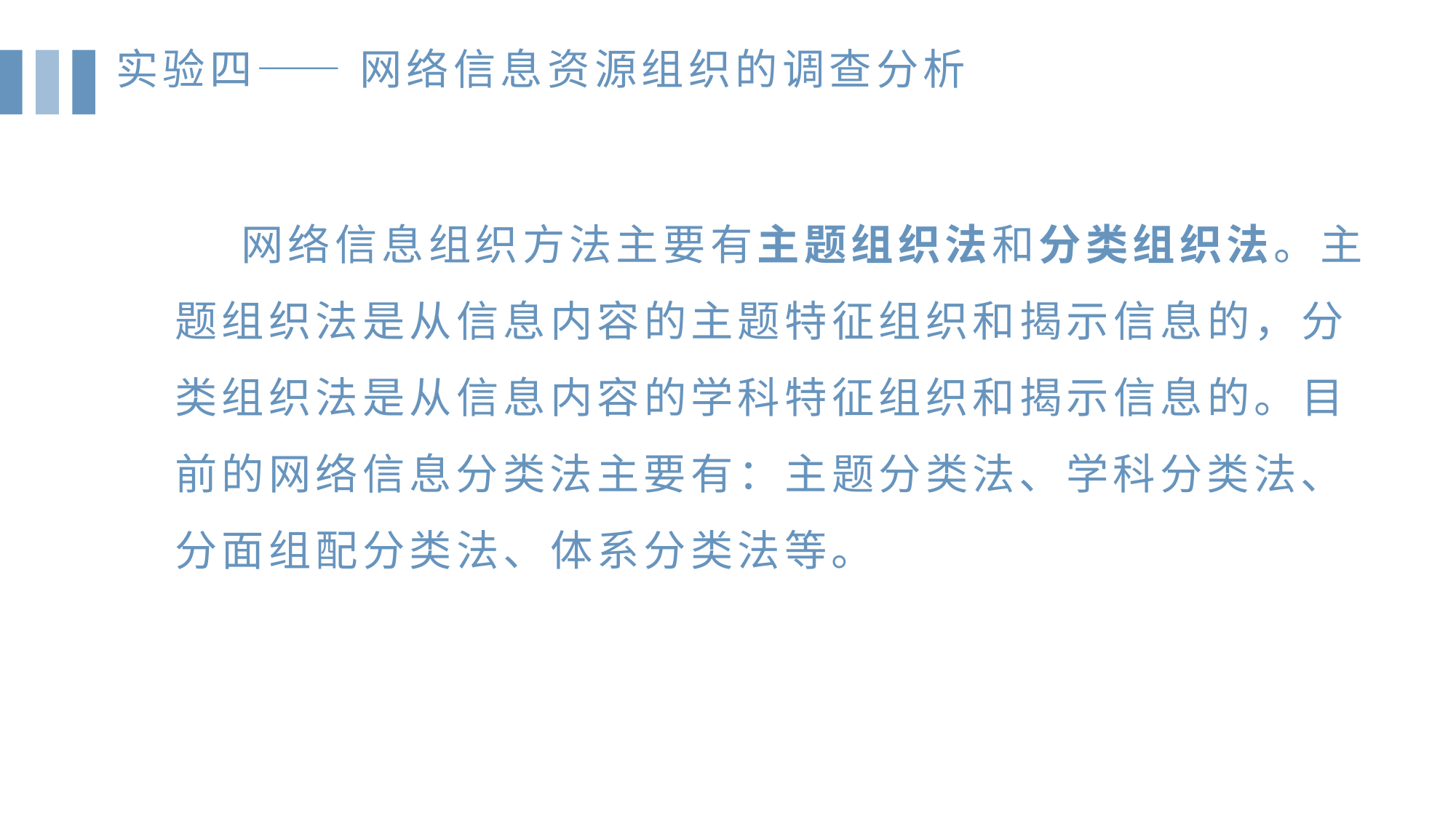

实验四—— 网络信息资源组织的调查分析

    网络信息组织方法主要有主题组织法和分类组织法。主题组织法是从信息内容的主题特征组织和揭示信息的，分类组织法是从信息内容的学科特征组织和揭示信息的。目前的网络信息分类法主要有：主题分类法、学科分类法、分面组配分类法、体系分类法等。